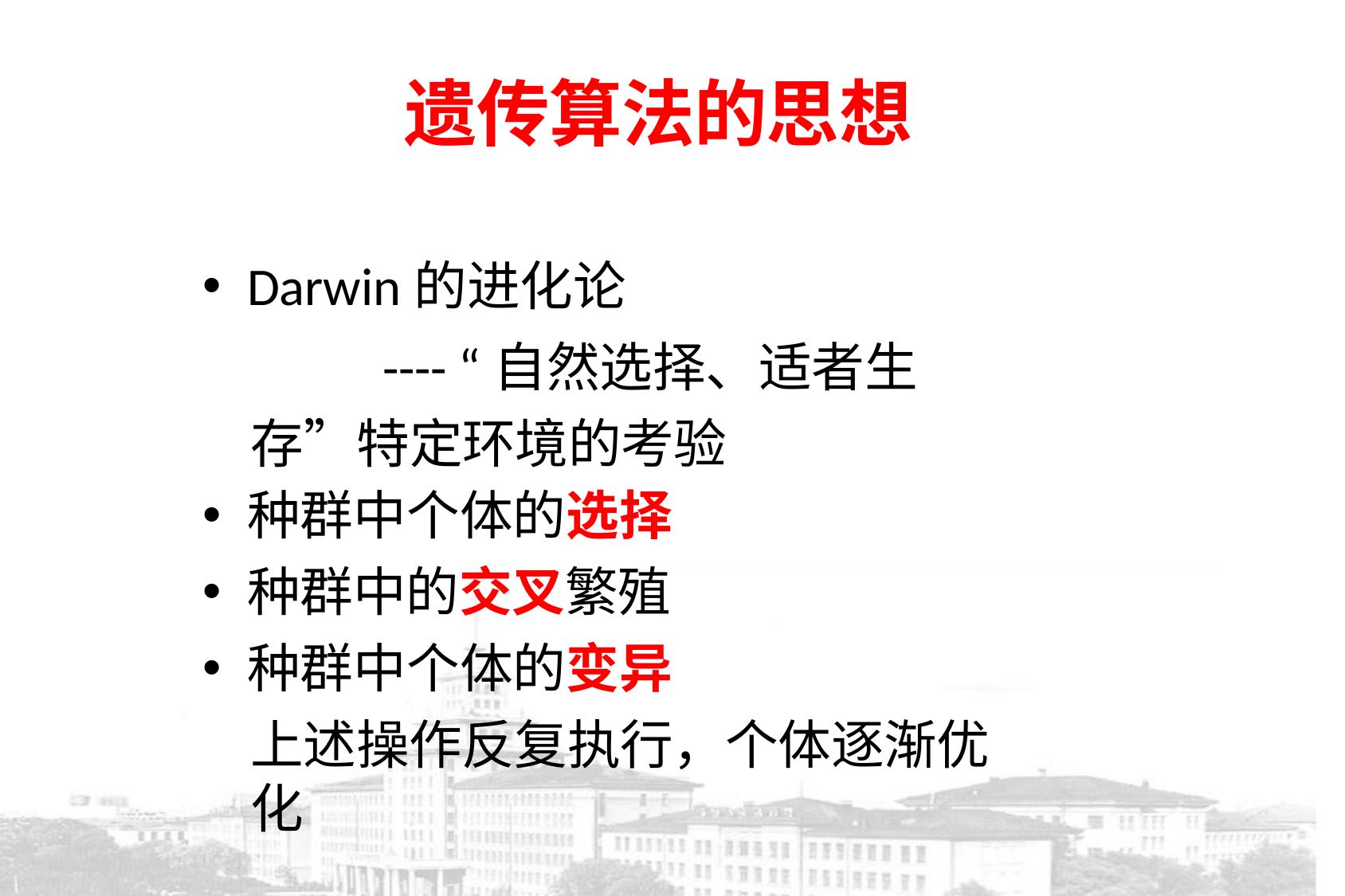

# 遗传算法的思想
Darwin的进化论
---- “自然选择、适者生存”特定环境的考验
种群中个体的选择
种群中的交叉繁殖
种群中个体的变异
上述操作反复执行，个体逐渐优化